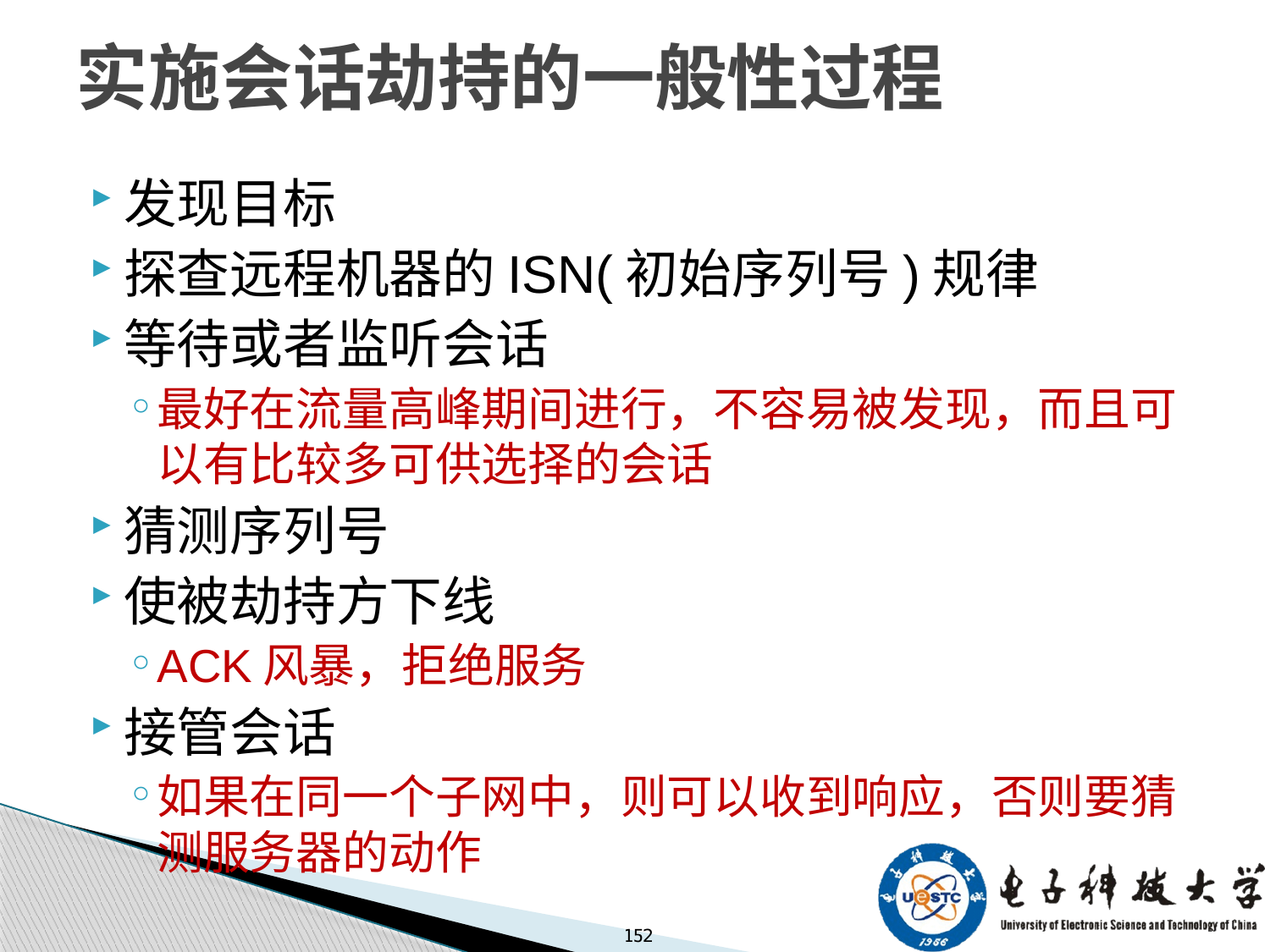

# 实施会话劫持的一般性过程
发现目标
探查远程机器的ISN(初始序列号)规律
等待或者监听会话
最好在流量高峰期间进行，不容易被发现，而且可以有比较多可供选择的会话
猜测序列号
使被劫持方下线
ACK风暴，拒绝服务
接管会话
如果在同一个子网中，则可以收到响应，否则要猜测服务器的动作
152